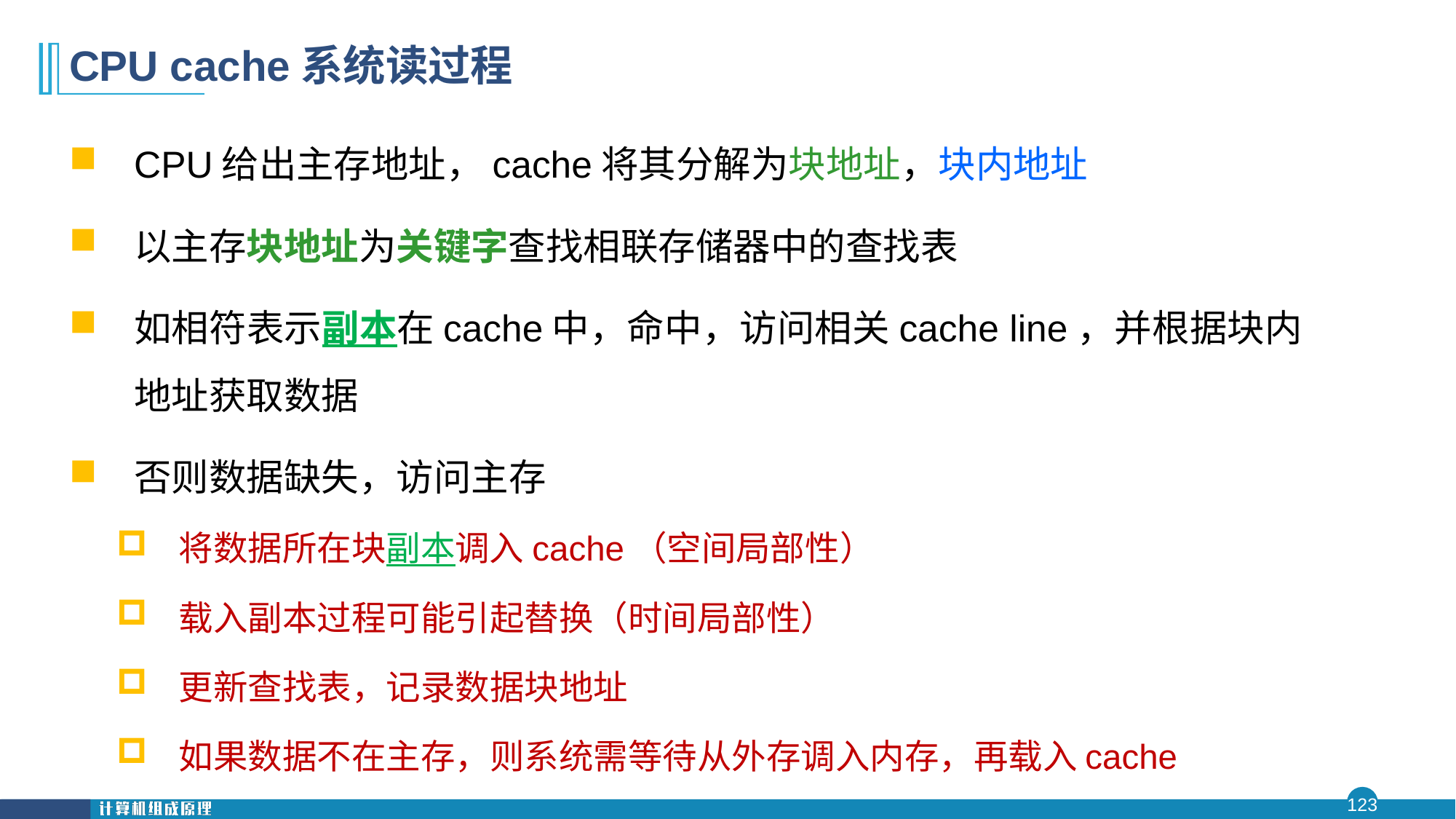

# CPU cache系统读过程
CPU给出主存地址，cache将其分解为块地址，块内地址
以主存块地址为关键字查找相联存储器中的查找表
如相符表示副本在cache中，命中，访问相关cache line，并根据块内地址获取数据
否则数据缺失，访问主存
将数据所在块副本调入cache（空间局部性）
载入副本过程可能引起替换（时间局部性）
更新查找表，记录数据块地址
如果数据不在主存，则系统需等待从外存调入内存，再载入cache